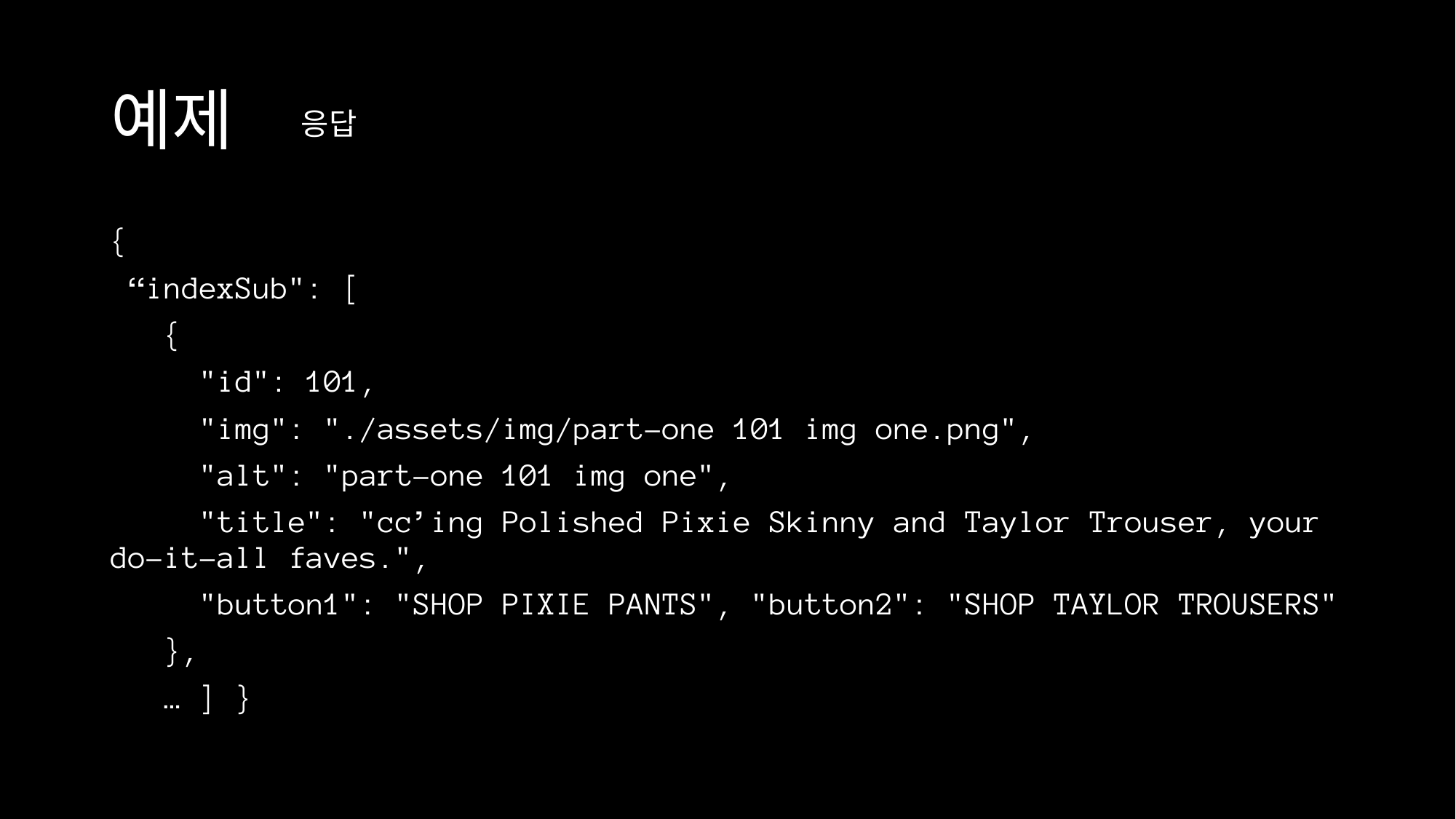

# 예제
응답
{
 “indexSub": [
   {
     "id": 101,
     "img": "./assets/img/part-one 101 img one.png",
     "alt": "part-one 101 img one",
     "title": "cc’ing Polished Pixie Skinny and Taylor Trouser, your do-it-all faves.",
     "button1": "SHOP PIXIE PANTS", "button2": "SHOP TAYLOR TROUSERS"
   },
   … ] }